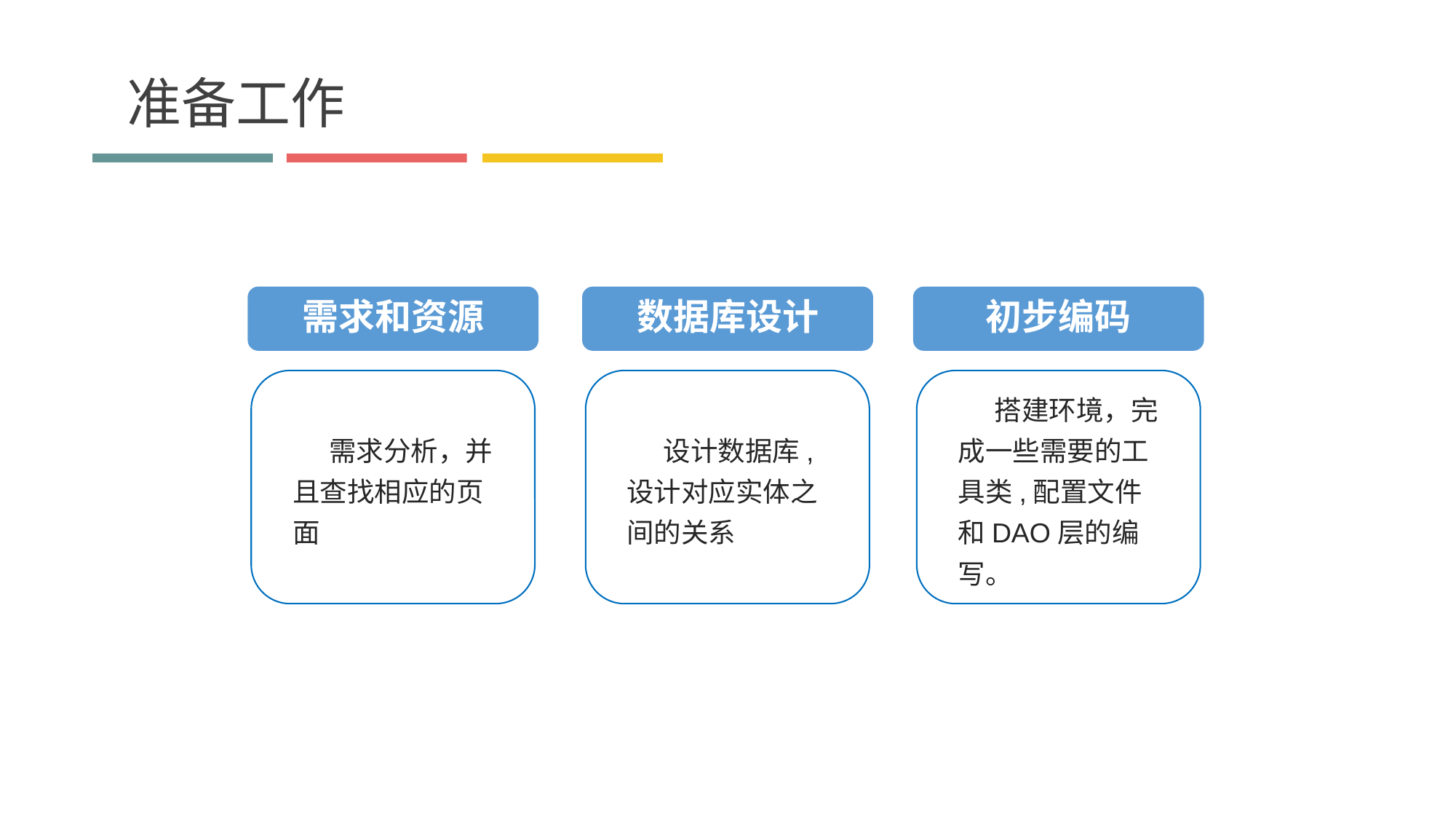

准备工作

需求和资源
数据库设计
初步编码
需求分析，并且查找相应的页面
设计数据库,设计对应实体之间的关系
搭建环境，完成一些需要的工具类,配置文件和DAO层的编写。